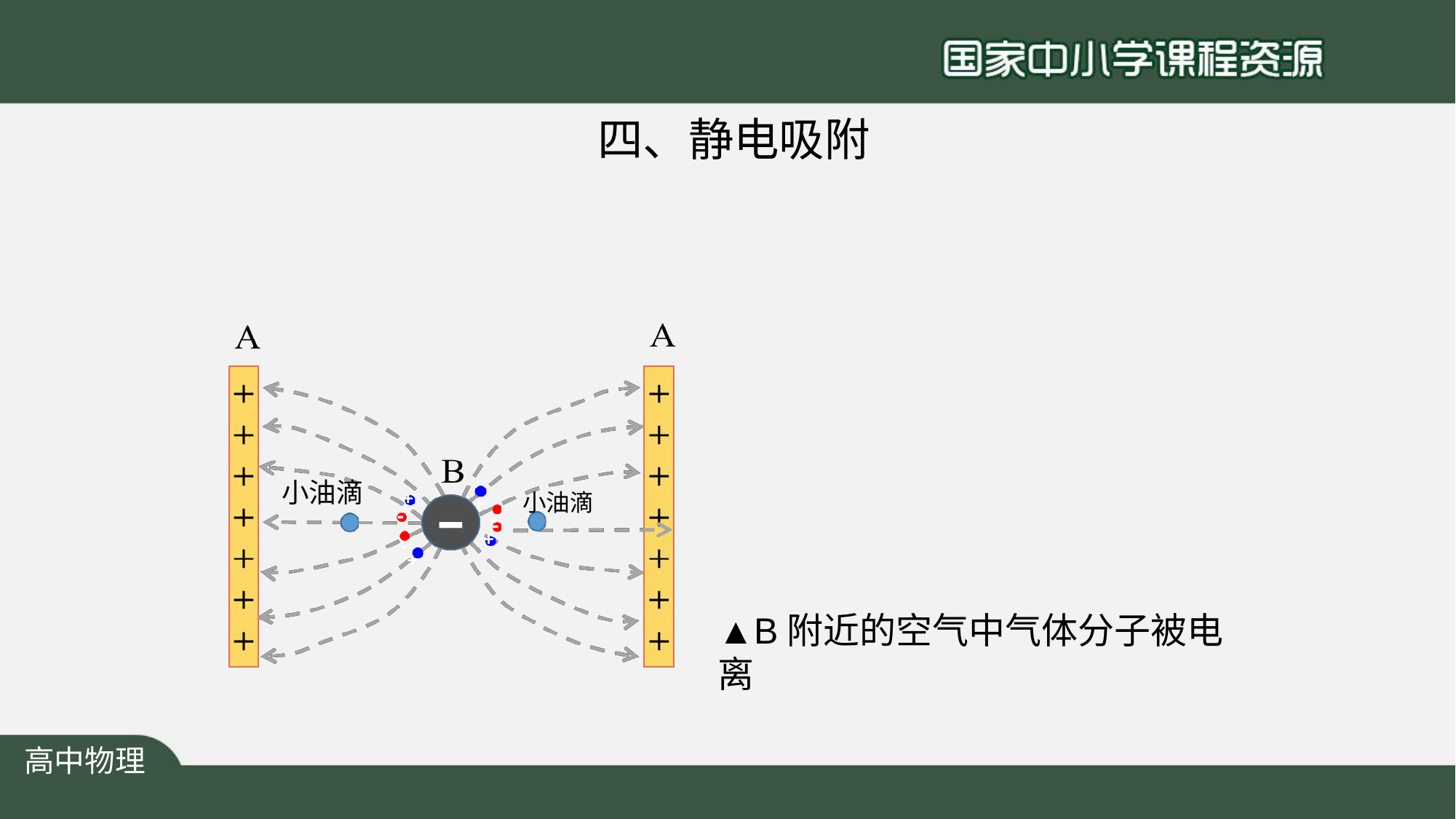

# 四、静电吸附

+ -	小油滴
小油滴
+

-
-

-+
+

▲B附近的空气中气体分子被电离
高中物理